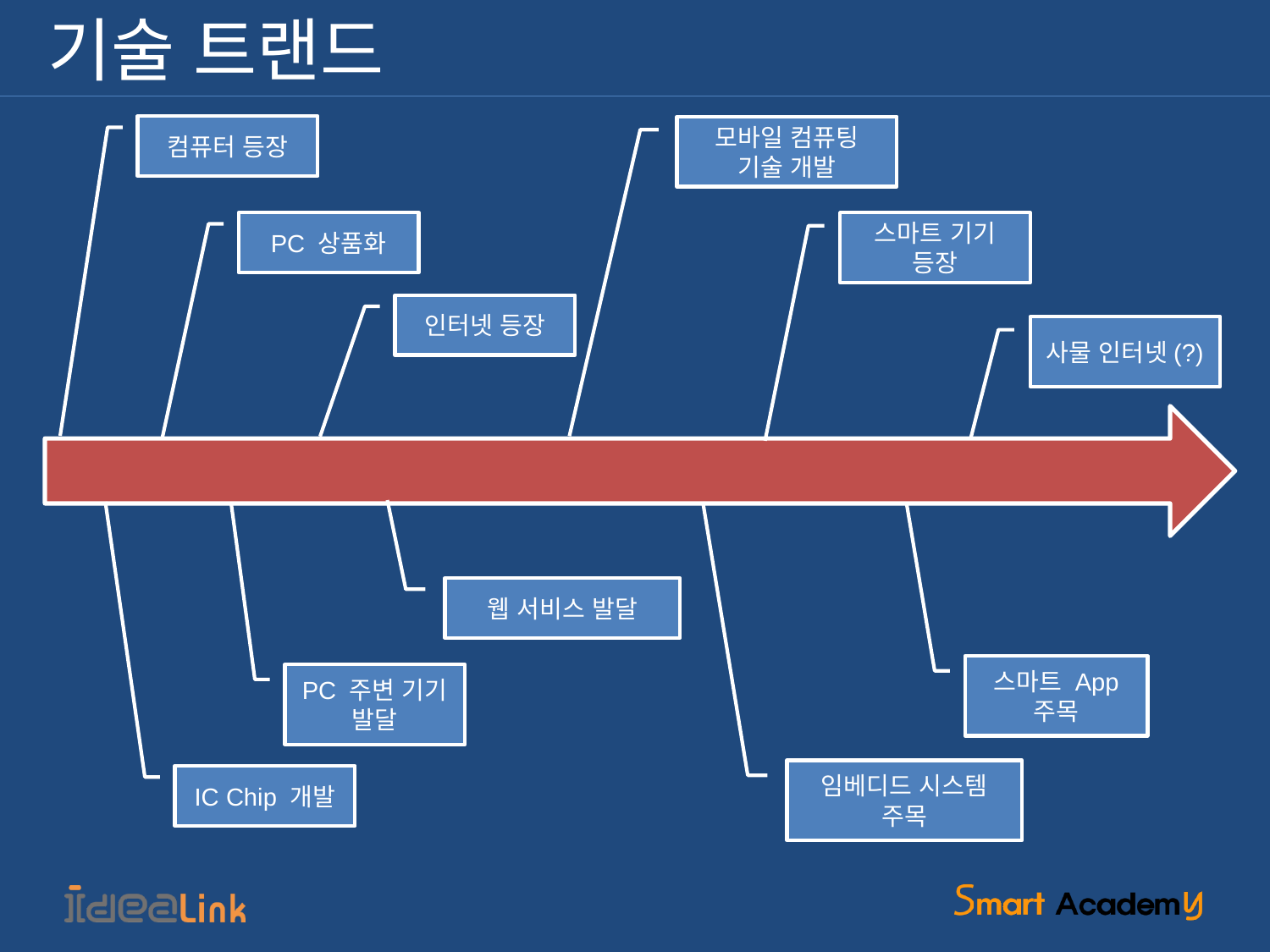

# 기술 트랜드
컴퓨터 등장
모바일 컴퓨팅
기술 개발
PC 상품화
스마트 기기
등장
인터넷 등장
사물 인터넷(?)

웹 서비스 발달
스마트 App
주목
PC 주변 기기
발달
임베디드 시스템
주목
IC Chip 개발